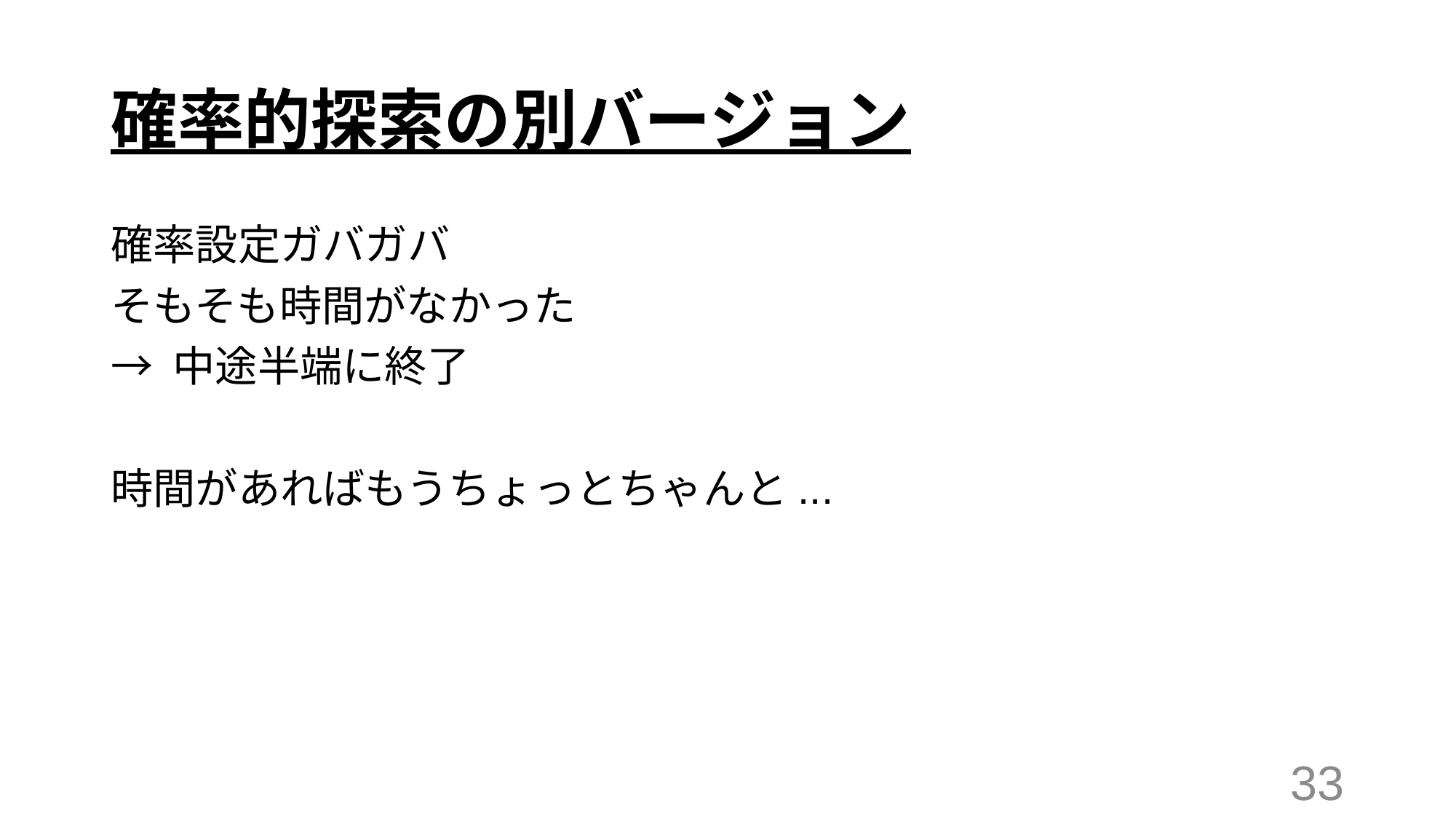

# 確率的探索の別バージョン
確率設定ガバガバ
そもそも時間がなかった
→ 中途半端に終了

時間があればもうちょっとちゃんと...

33